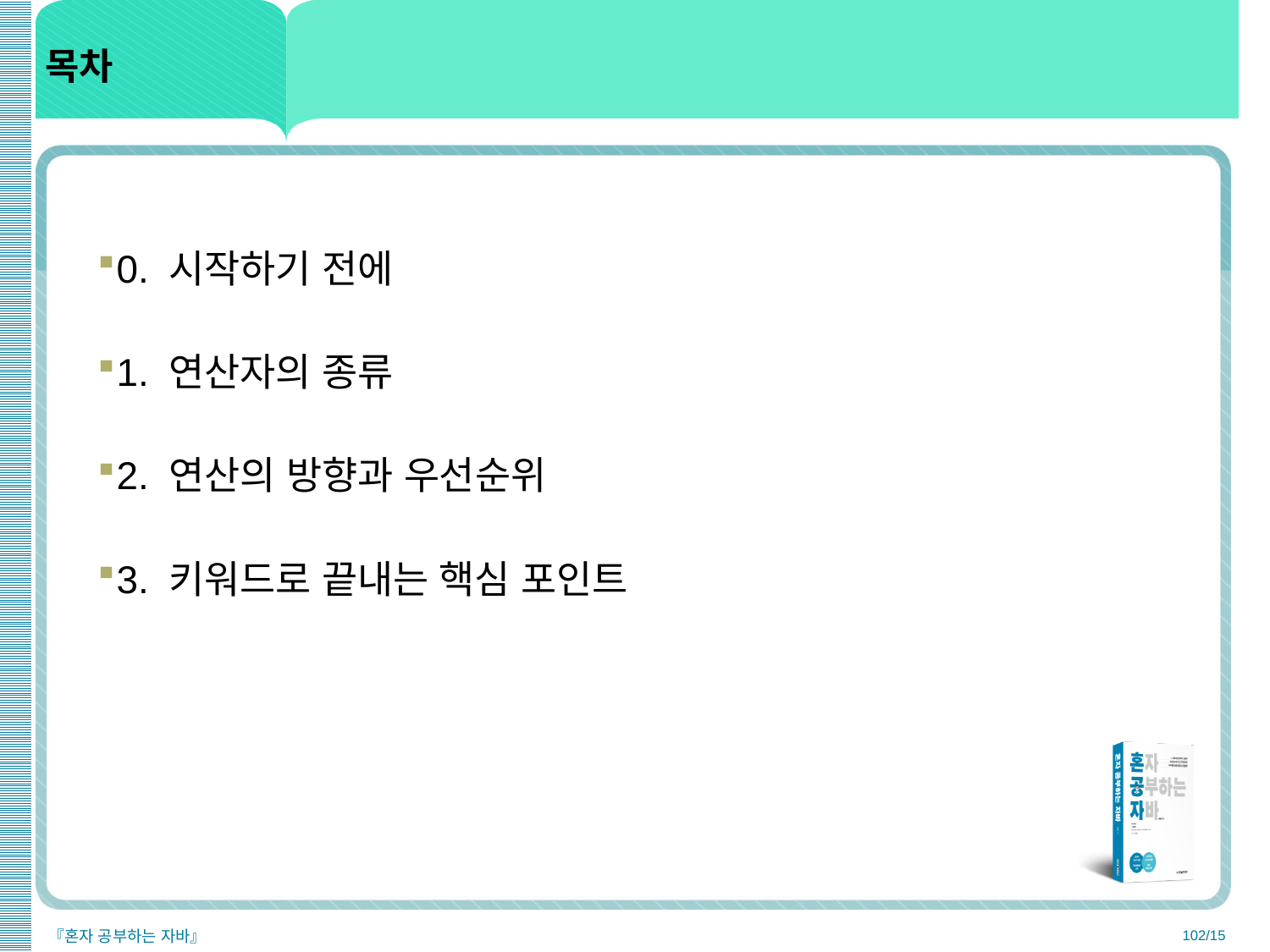

목차

0. 시작하기 전에
1. 연산자의 종류
2. 연산의 방향과 우선순위
3. 키워드로 끝내는 핵심 포인트